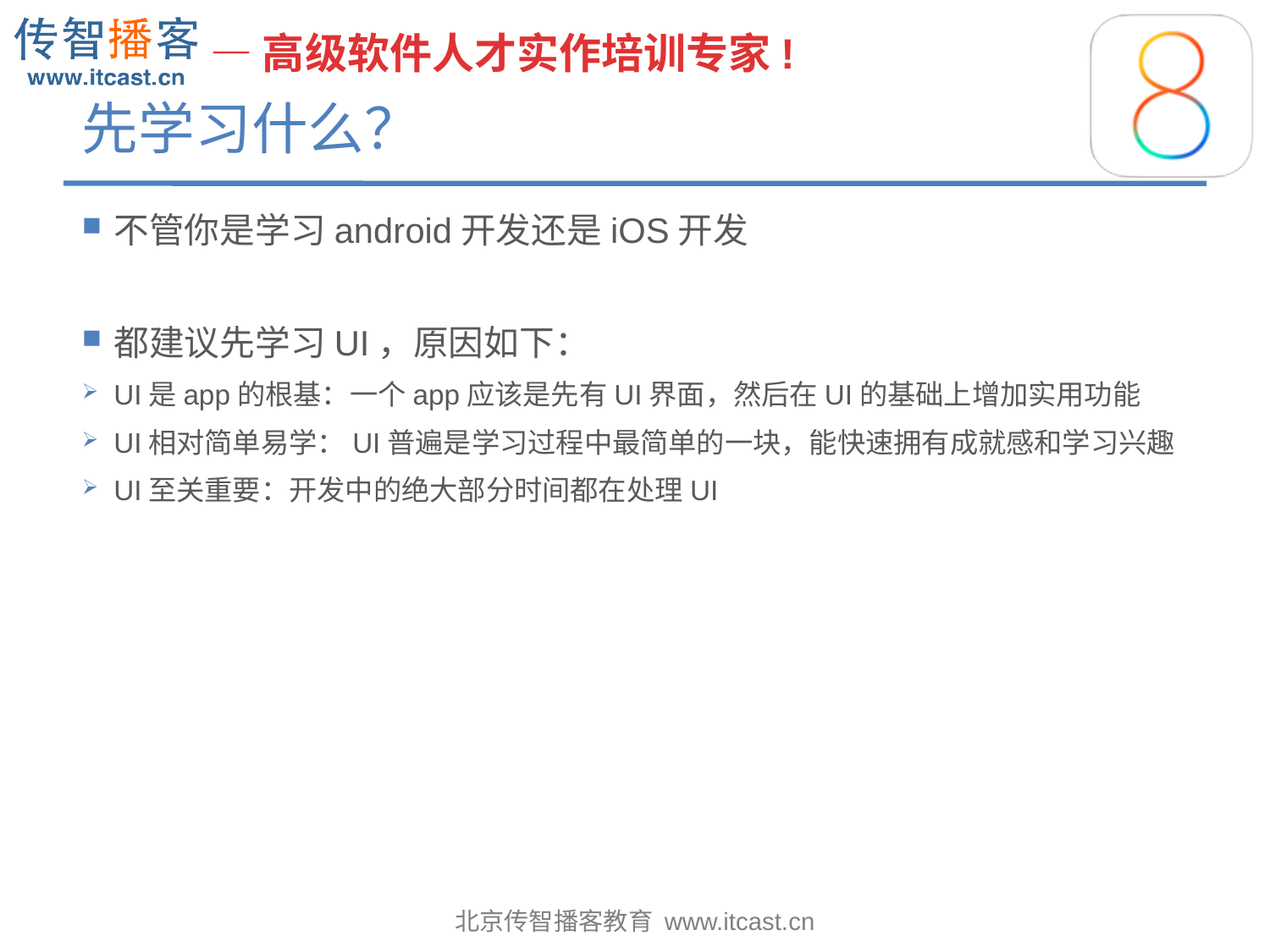

# 先学习什么？
不管你是学习android开发还是iOS开发

都建议先学习UI，原因如下：
UI是app的根基：一个app应该是先有UI界面，然后在UI的基础上增加实用功能
UI相对简单易学：UI普遍是学习过程中最简单的一块，能快速拥有成就感和学习兴趣
UI至关重要：开发中的绝大部分时间都在处理UI